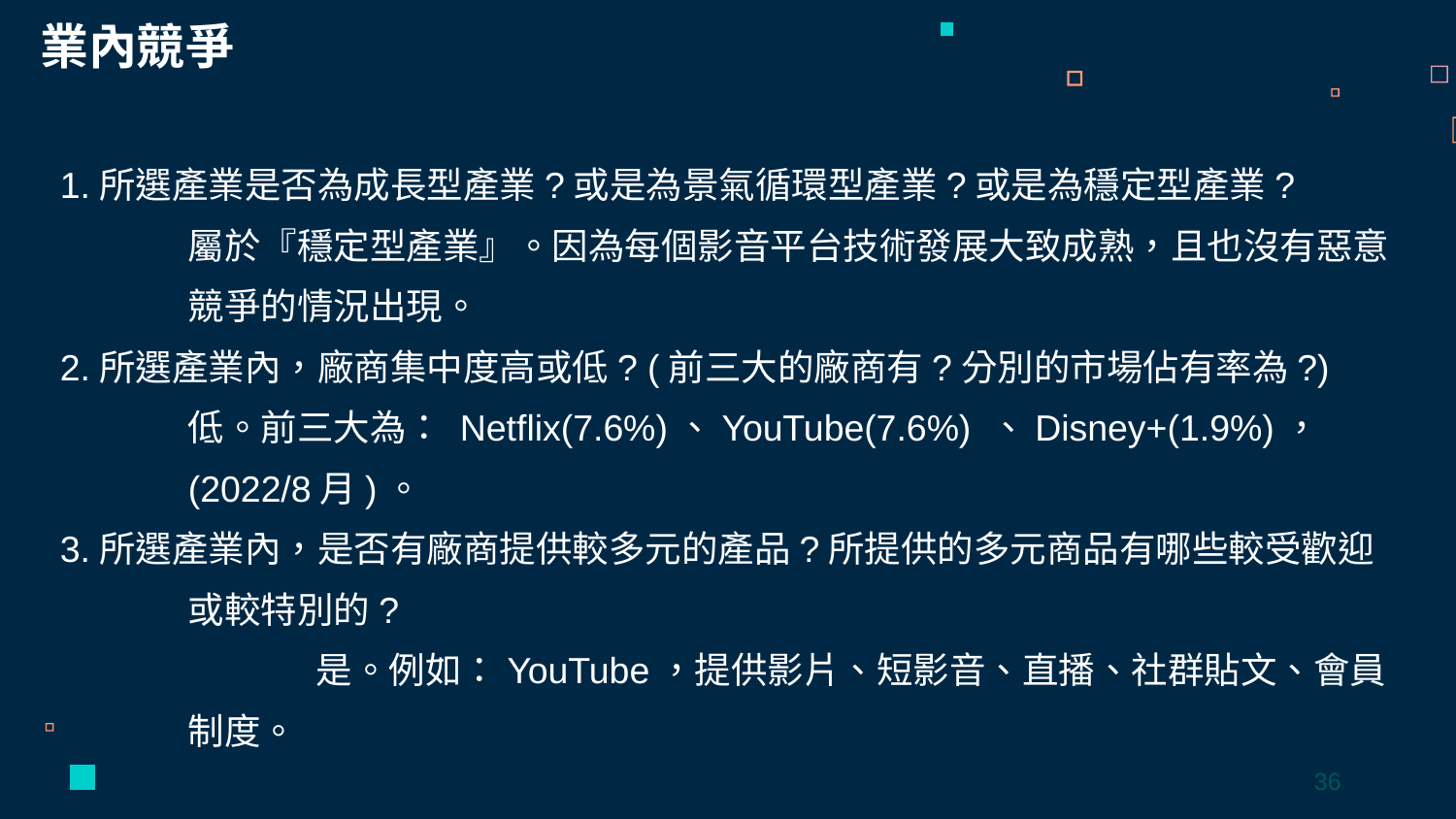

業內競爭
1.所選產業是否為成長型產業?或是為景氣循環型產業?或是為穩定型產業?
	屬於『穩定型產業』。因為每個影音平台技術發展大致成熟，且也沒有惡意競爭的情況出現。
2.所選產業內，廠商集中度高或低? (前三大的廠商有?分別的市場佔有率為?)
	低。前三大為： Netflix(7.6%)、YouTube(7.6%) 、Disney+(1.9%)，(2022/8月)。
3.所選產業內，是否有廠商提供較多元的產品?所提供的多元商品有哪些較受歡迎或較特別的?
	是。例如：YouTube，提供影片、短影音、直播、社群貼文、會員制度。
36